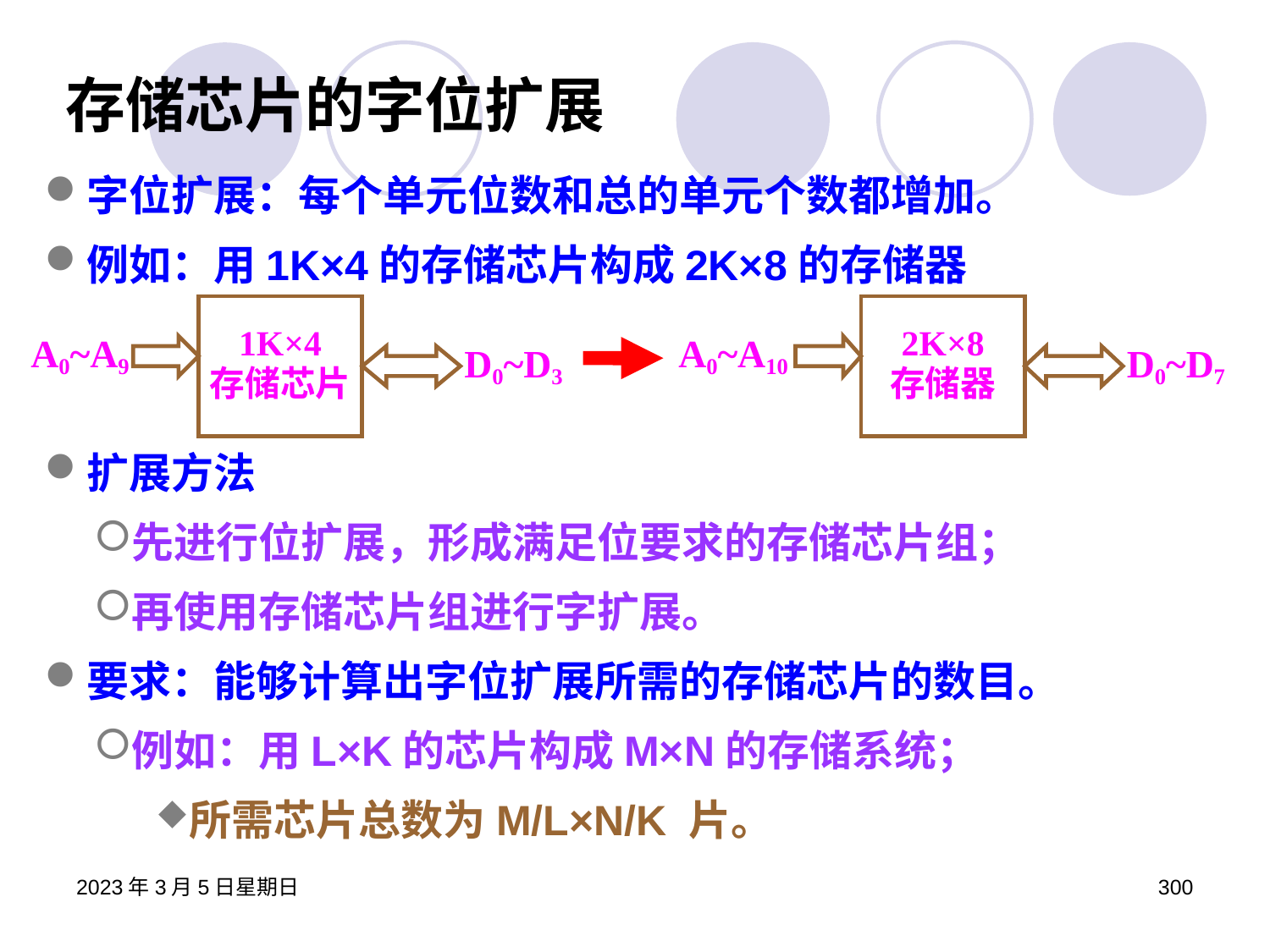

# 存储芯片的字位扩展
字位扩展：每个单元位数和总的单元个数都增加。
例如：用1K×4的存储芯片构成2K×8的存储器

扩展方法
先进行位扩展，形成满足位要求的存储芯片组；
再使用存储芯片组进行字扩展。
要求：能够计算出字位扩展所需的存储芯片的数目。
例如：用L×K的芯片构成M×N的存储系统；
所需芯片总数为M/L×N/K 片。
1K×4
存储芯片
A0~A9

D0~D3

2K×8
存储器
A0~A10

D0~D7

2023年3月5日星期日
300